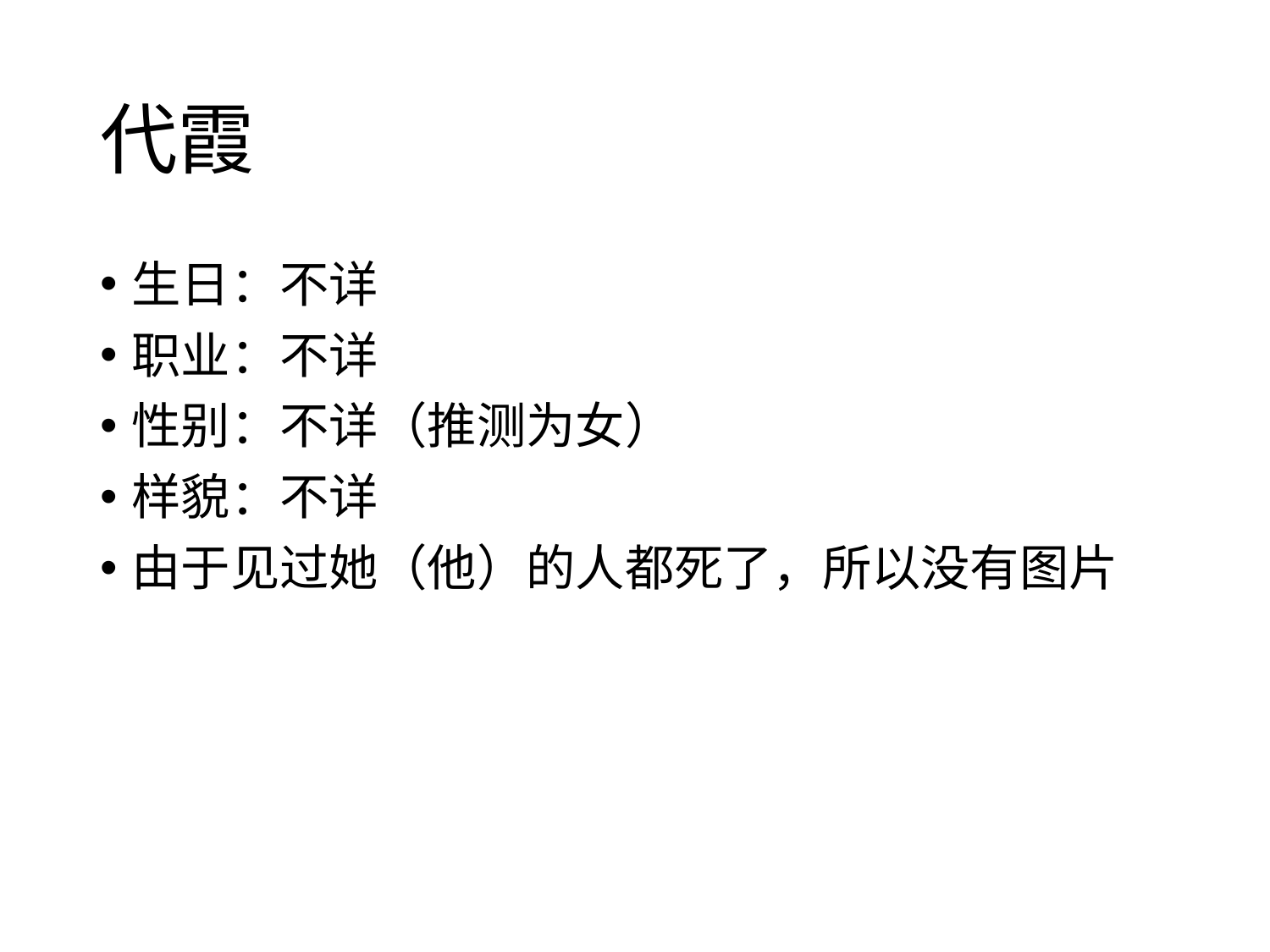

# 代霞
生日：不详
职业：不详
性别：不详（推测为女）
样貌：不详
由于见过她（他）的人都死了，所以没有图片